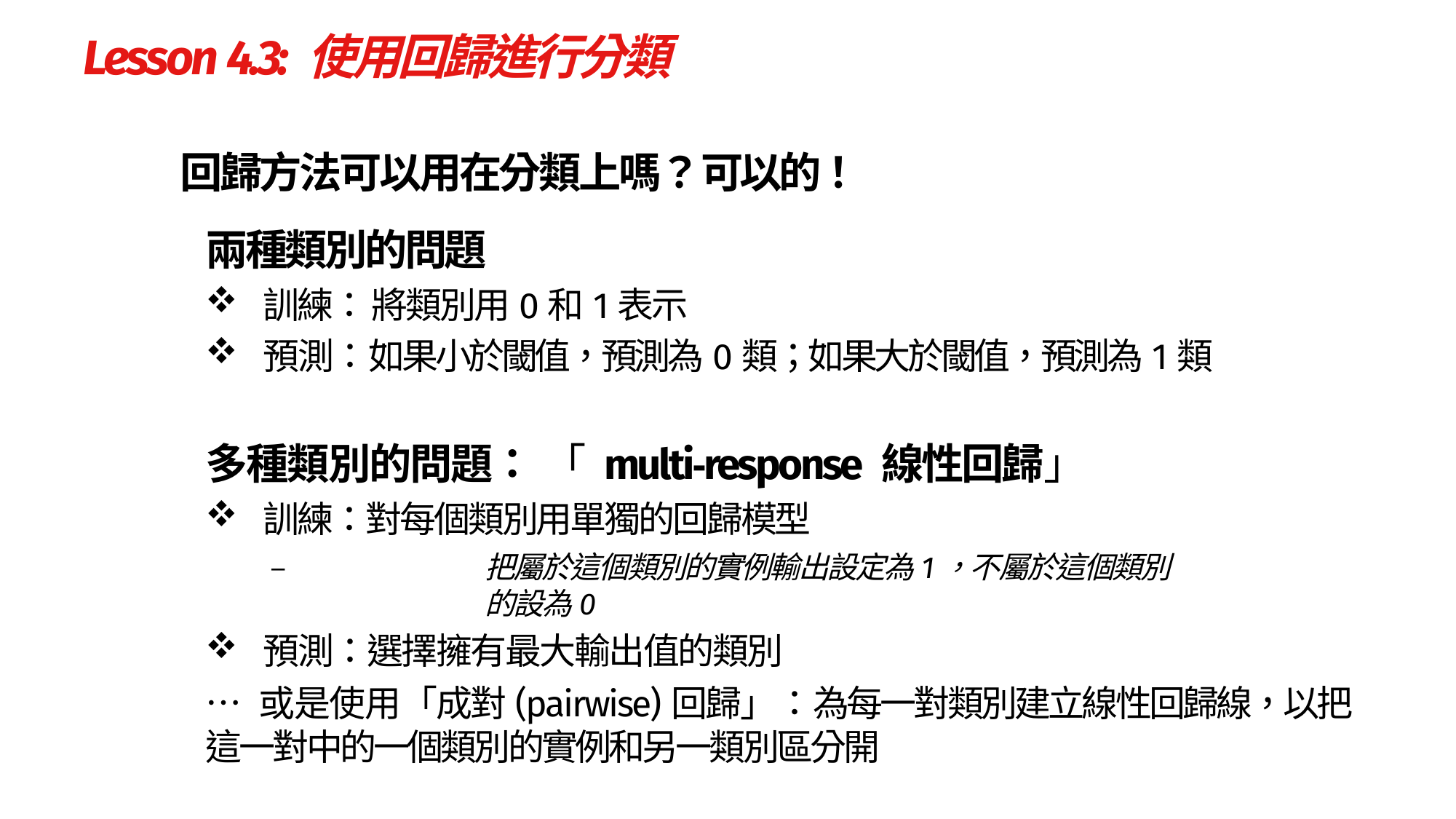

# Lesson 4.3: 使用回歸進行分類
回歸方法可以用在分類上嗎？可以的！
兩種類別的問題
訓練： 將類別用0和1表示
預測：如果小於閾值，預測為0類；如果大於閾值，預測為1類

多種類別的問題： 「 multi‐response 線性回歸」
訓練：對每個類別用單獨的回歸模型
–	把屬於這個類別的實例輸出設定為1，不屬於這個類別的設為0
預測：選擇擁有最大輸出值的類別
… 或是使用「成對(pairwise)回歸」：為每一對類別建立線性回歸線，以把這一對中的一個類別的實例和另一類別區分開